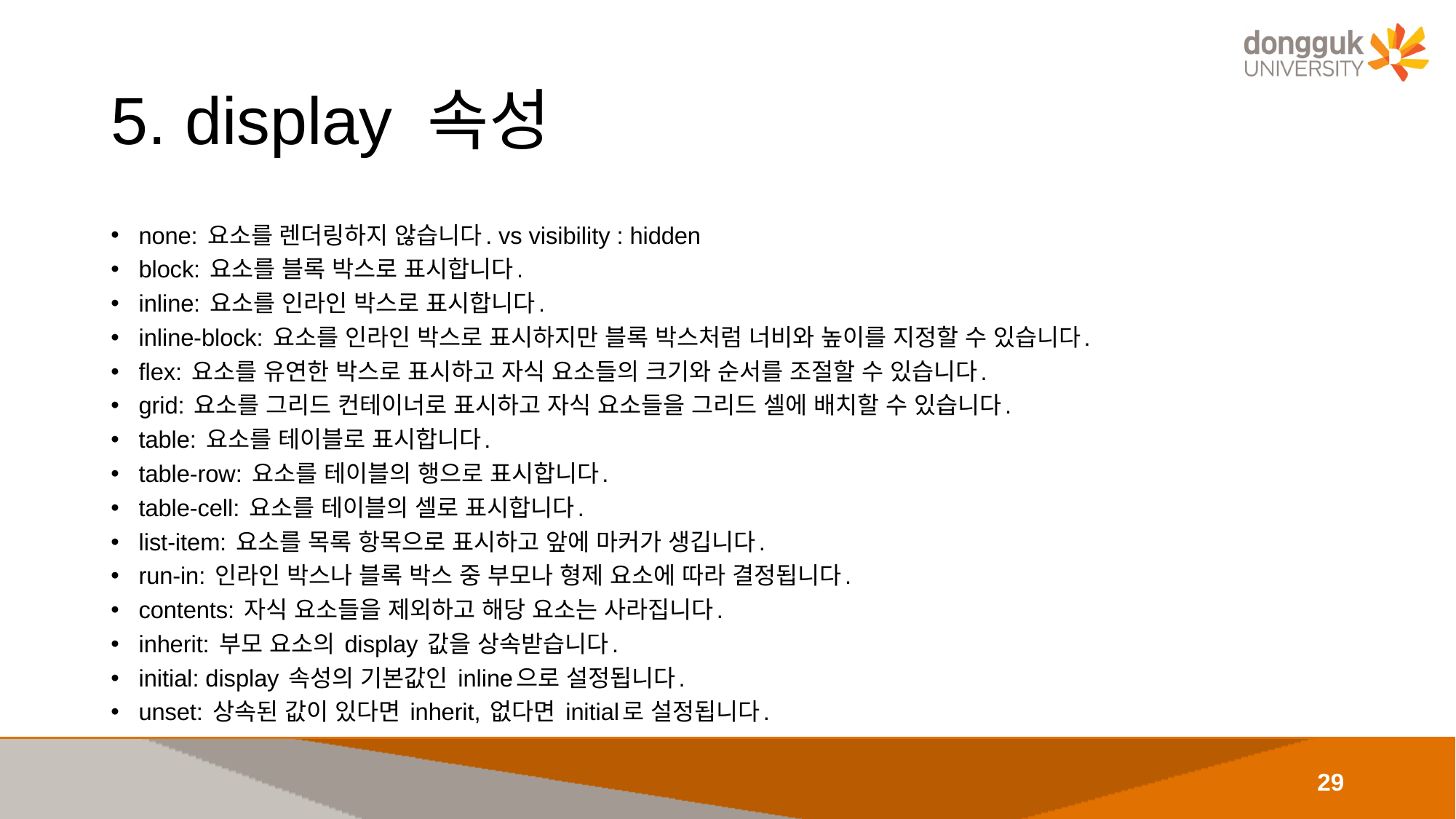

# 5. display 속성
none: 요소를 렌더링하지 않습니다. vs visibility : hidden
block: 요소를 블록 박스로 표시합니다.
inline: 요소를 인라인 박스로 표시합니다.
inline-block: 요소를 인라인 박스로 표시하지만 블록 박스처럼 너비와 높이를 지정할 수 있습니다.
flex: 요소를 유연한 박스로 표시하고 자식 요소들의 크기와 순서를 조절할 수 있습니다.
grid: 요소를 그리드 컨테이너로 표시하고 자식 요소들을 그리드 셀에 배치할 수 있습니다.
table: 요소를 테이블로 표시합니다.
table-row: 요소를 테이블의 행으로 표시합니다.
table-cell: 요소를 테이블의 셀로 표시합니다.
list-item: 요소를 목록 항목으로 표시하고 앞에 마커가 생깁니다.
run-in: 인라인 박스나 블록 박스 중 부모나 형제 요소에 따라 결정됩니다.
contents: 자식 요소들을 제외하고 해당 요소는 사라집니다.
inherit: 부모 요소의 display 값을 상속받습니다.
initial: display 속성의 기본값인 inline으로 설정됩니다.
unset: 상속된 값이 있다면 inherit, 없다면 initial로 설정됩니다.
29